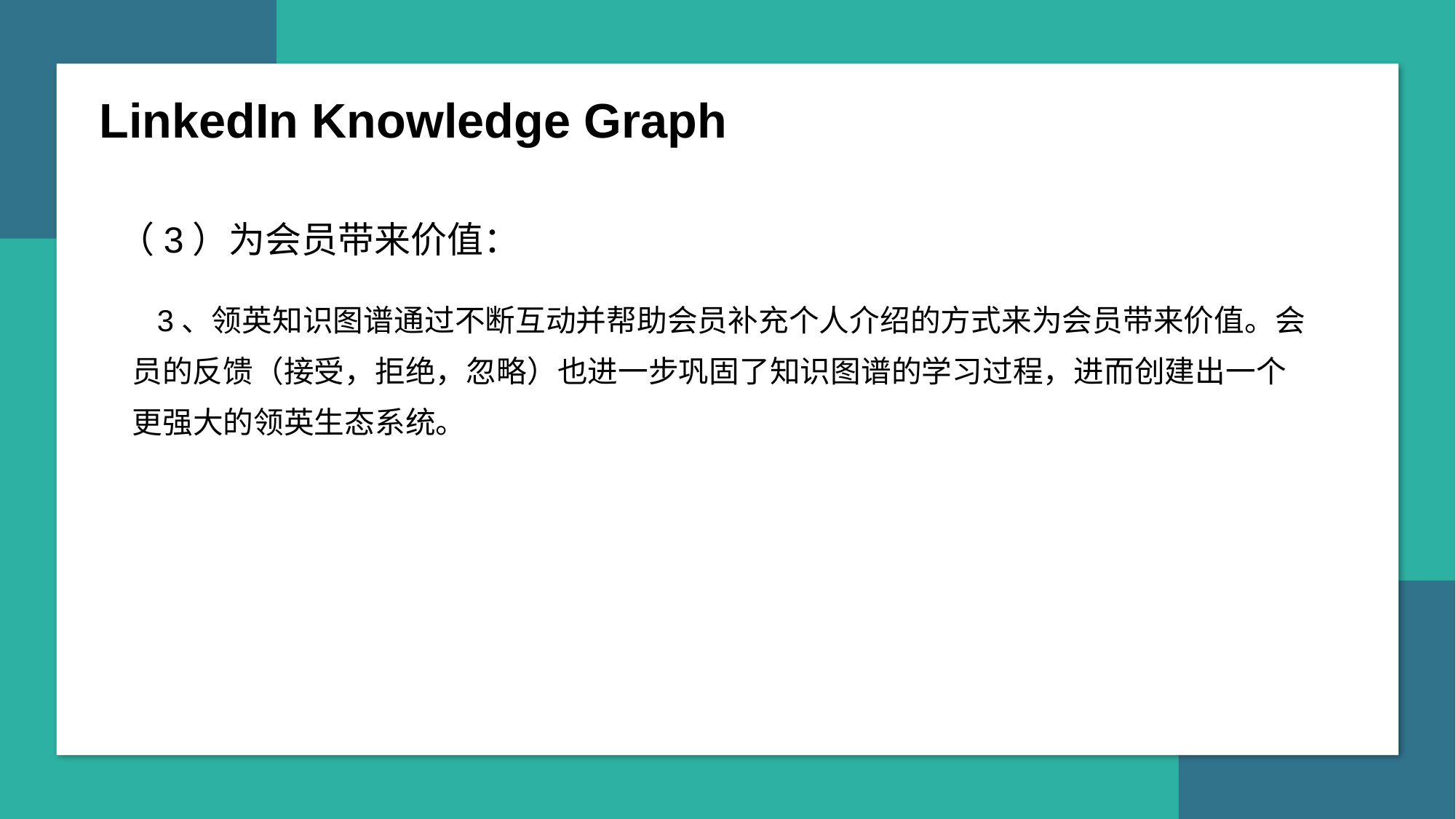

领英也利用知识图谱来为会员的个人介绍生成推荐的补充条目
LinkedIn Knowledge Graph
（3）为会员带来价值：
   3、领英知识图谱通过不断互动并帮助会员补充个人介绍的方式来为会员带来价值。会员的反馈（接受，拒绝，忽略）也进一步巩固了知识图谱的学习过程，进而创建出一个更强大的领英生态系统。